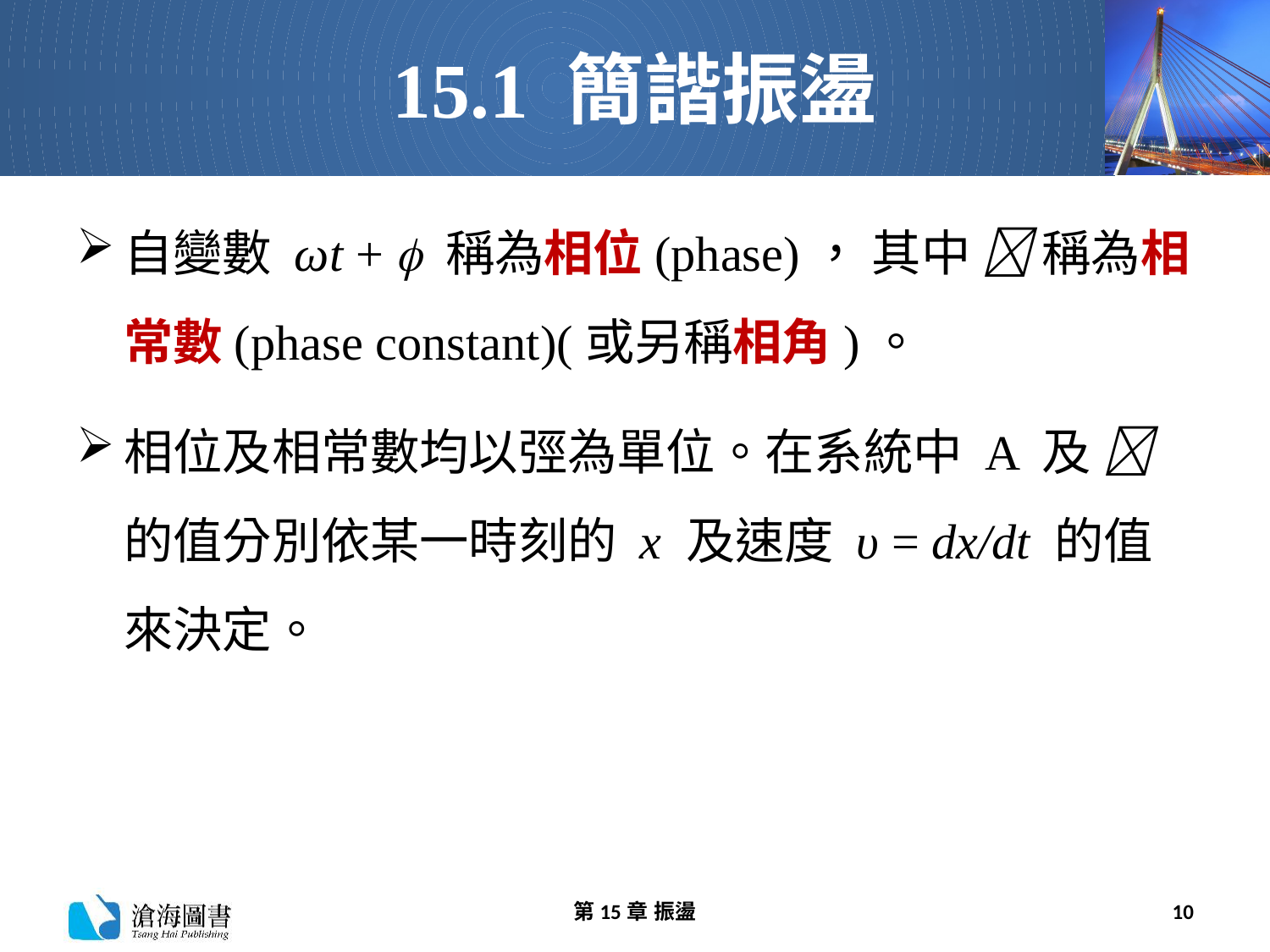

# 15.1 簡諧振盪
自變數 ωt + φ 稱為相位(phase)， 其中 φ 稱為相常數(phase constant)(或另稱相角)。
相位及相常數均以弳為單位。在系統中 A 及 φ 的值分別依某一時刻的 x 及速度 υ = dx/dt 的值來決定。
第15章 振盪
10